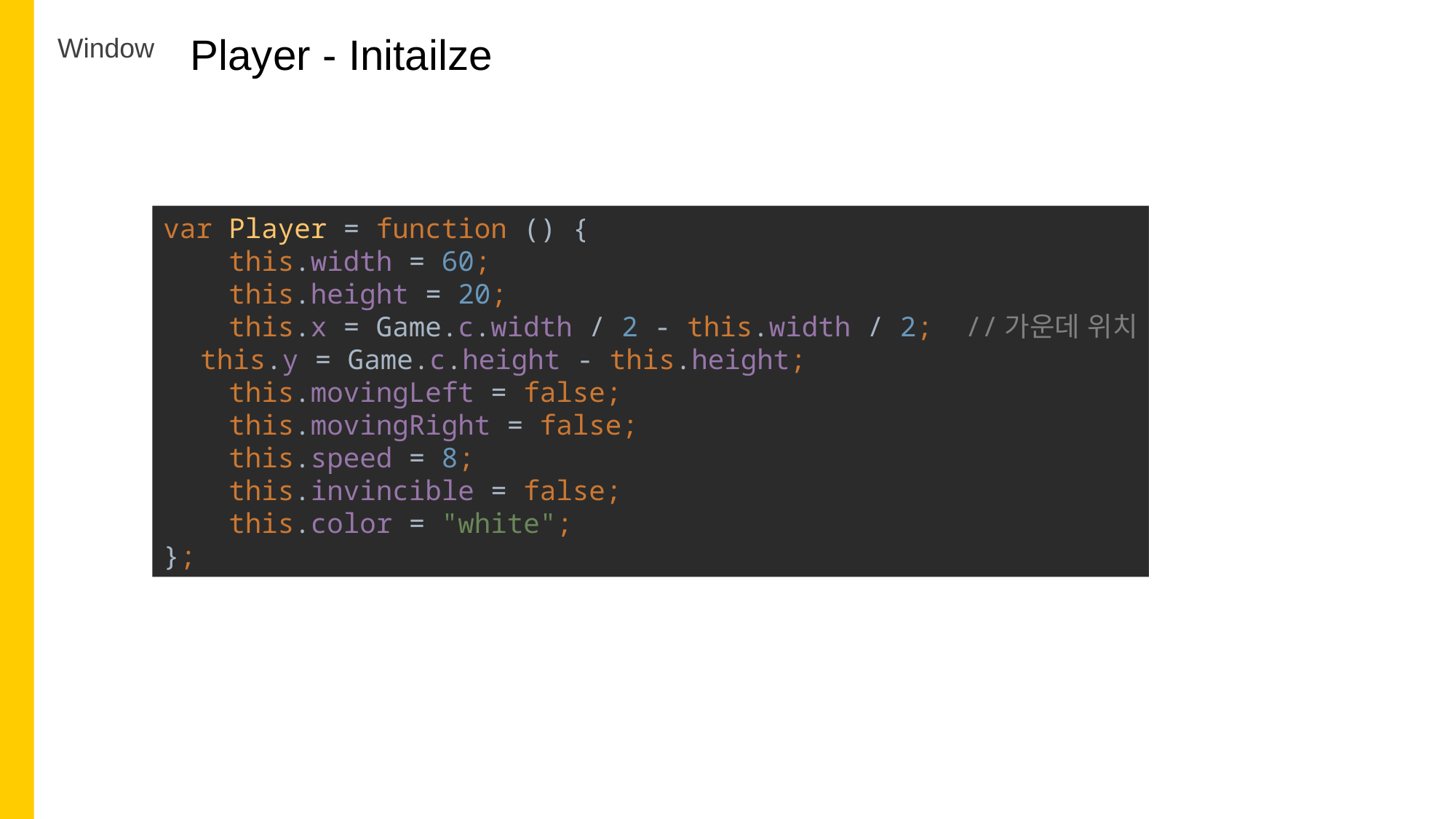

Player - Initailze
Window
var Player = function () {
    this.width = 60;
    this.height = 20;
    this.x = Game.c.width / 2 - this.width / 2;  //가운데 위치
    this.y = Game.c.height - this.height;
    this.movingLeft = false;
    this.movingRight = false;
    this.speed = 8;
    this.invincible = false;
    this.color = "white";
};